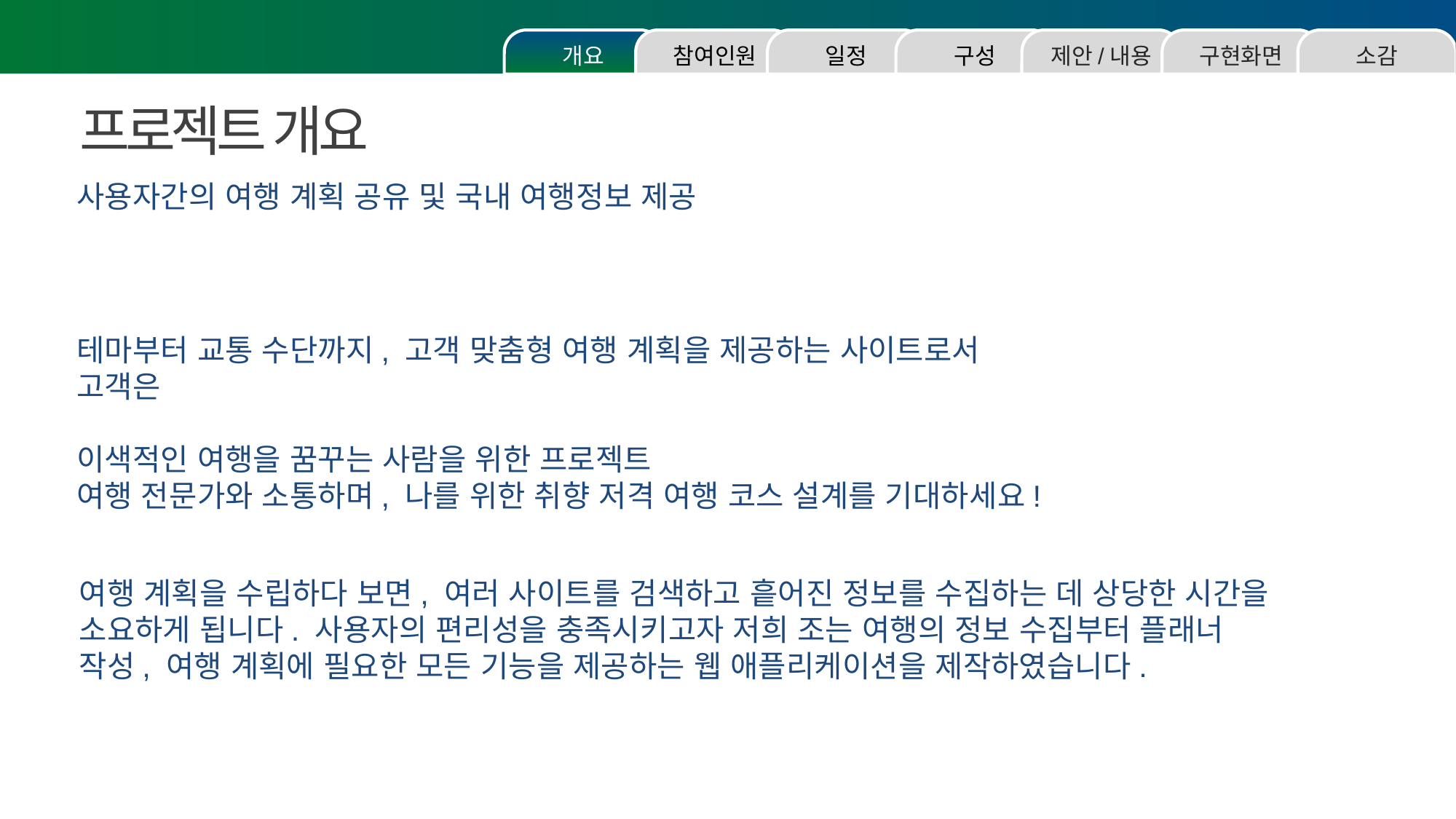

소감
구현화면
제안/내용
구성
일정
참여인원
개요

프로젝트 개요
사용자간의 여행 계획 공유 및 국내 여행정보 제공
테마부터 교통 수단까지, 고객 맞춤형 여행 계획을 제공하는 사이트로서
고객은

이색적인 여행을 꿈꾸는 사람을 위한 프로젝트
여행 전문가와 소통하며, 나를 위한 취향 저격 여행 코스 설계를 기대하세요!

여행 계획을 수립하다 보면, 여러 사이트를 검색하고 흩어진 정보를 수집하는 데 상당한 시간을 소요하게 됩니다. 사용자의 편리성을 충족시키고자 저희 조는 여행의 정보 수집부터 플래너 작성, 여행 계획에 필요한 모든 기능을 제공하는 웹 애플리케이션을 제작하였습니다.